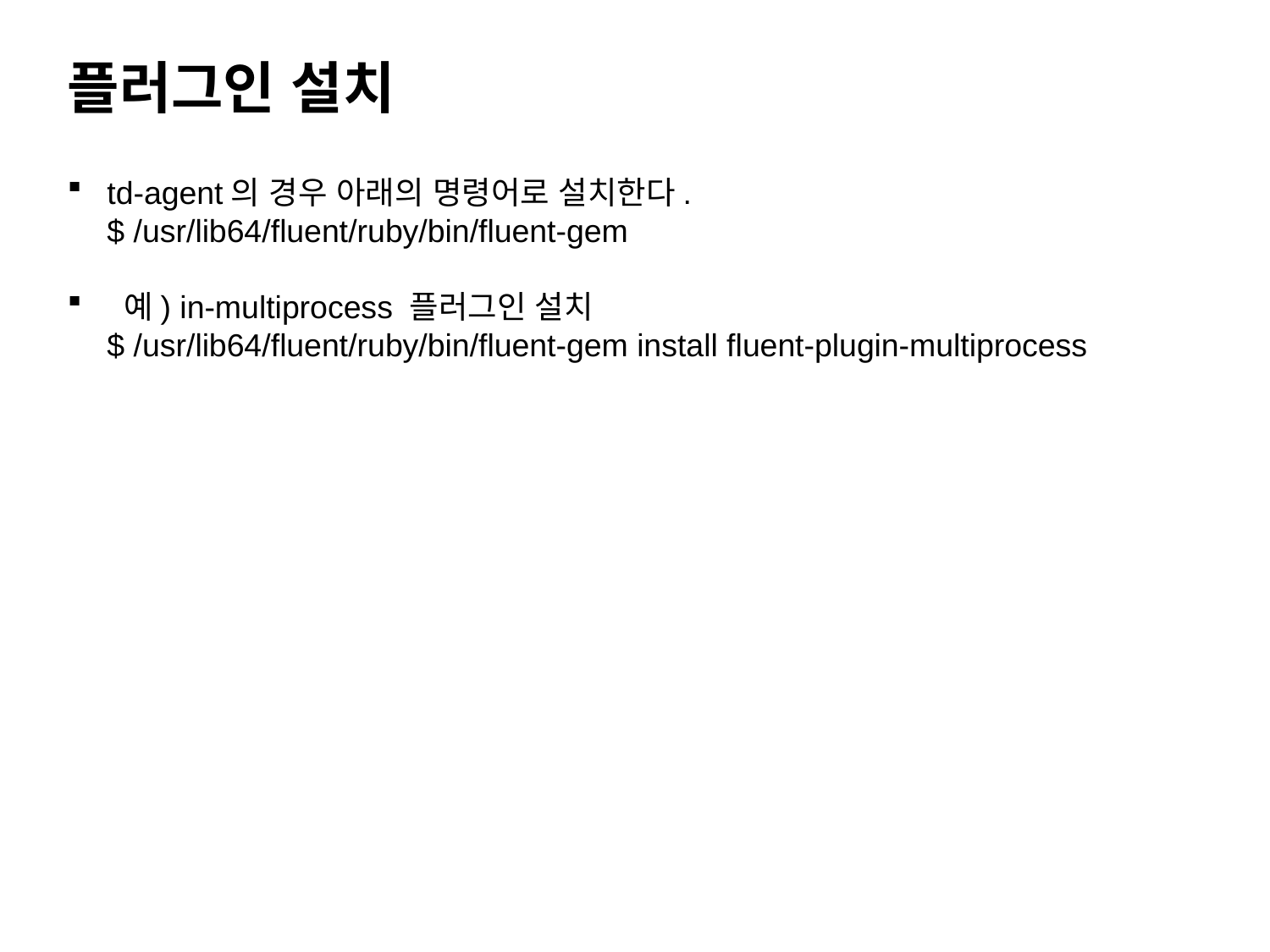

플러그인 설치
td-agent의 경우 아래의 명령어로 설치한다.
$ /usr/lib64/fluent/ruby/bin/fluent-gem
 예) in-multiprocess 플러그인 설치
$ /usr/lib64/fluent/ruby/bin/fluent-gem install fluent-plugin-multiprocess